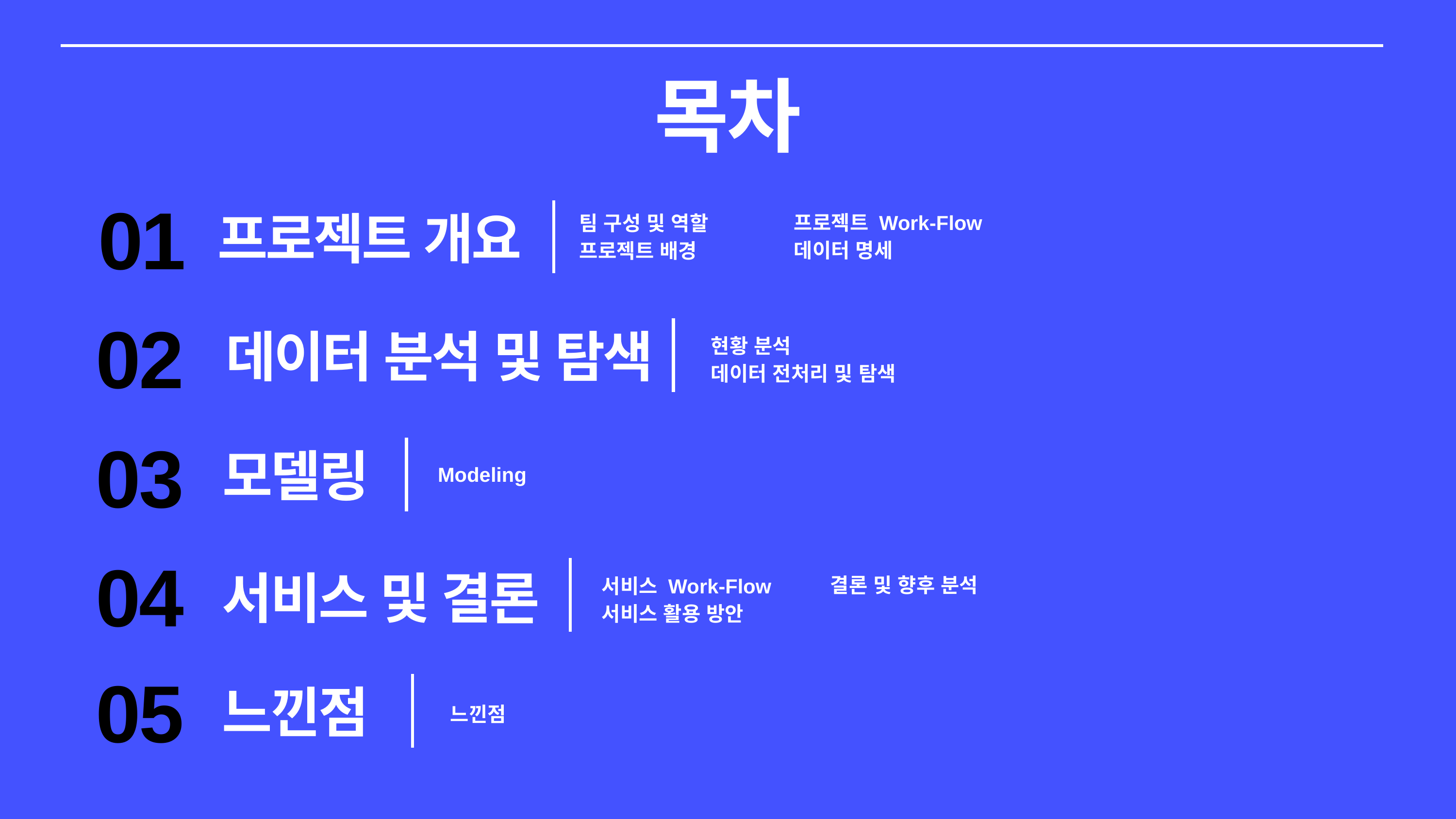

목차
01
프로젝트 개요
프로젝트 Work-Flow
데이터 명세
팀 구성 및 역할
프로젝트 배경
02
데이터 분석 및 탐색
현황 분석
데이터 전처리 및 탐색
03
모델링
Modeling
04
서비스 및 결론
결론 및 향후 분석
서비스 Work-Flow
서비스 활용 방안
05
느낀점
느낀점